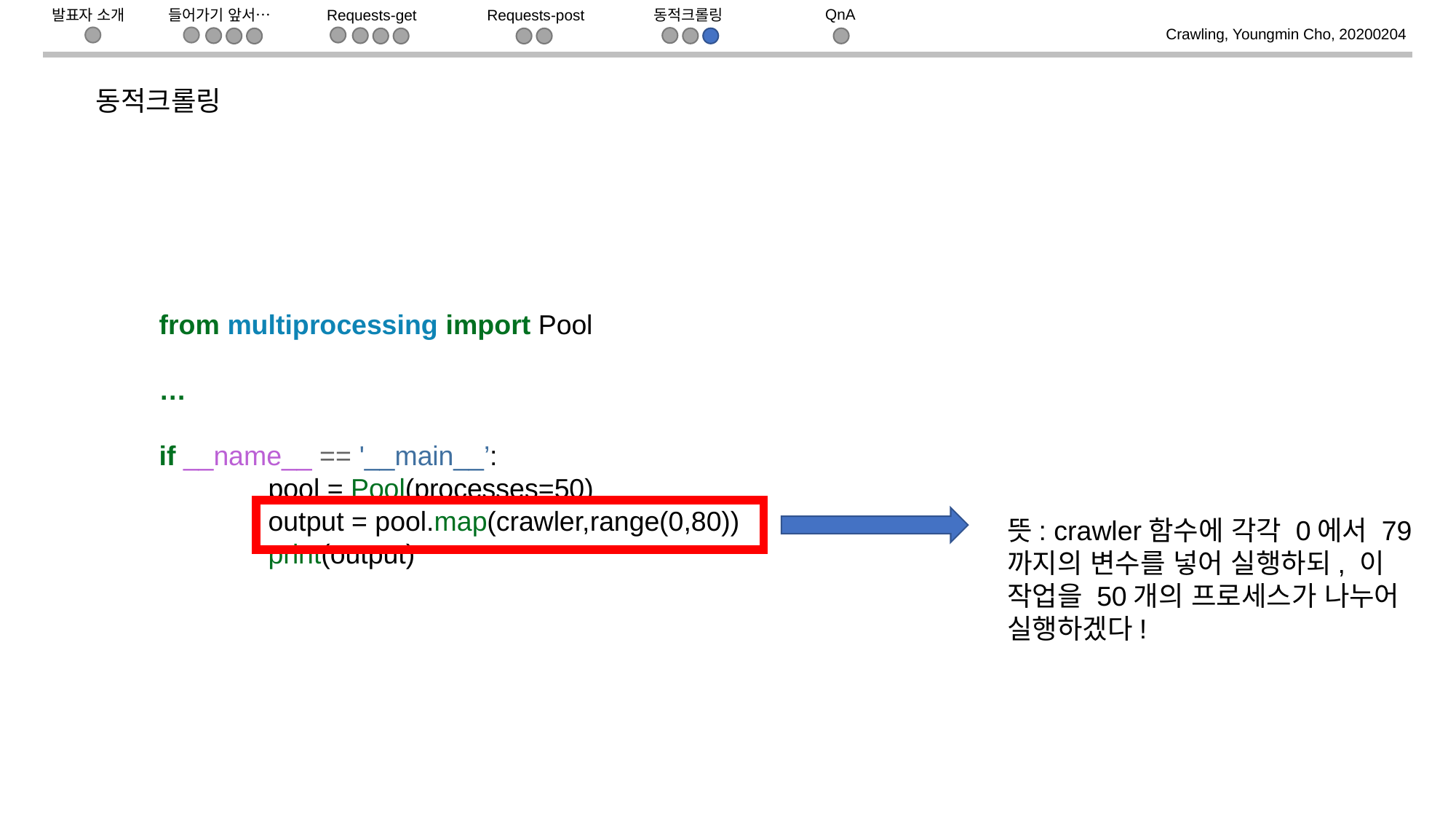

들어가기 앞서…
Requests-get
동적크롤링
QnA
Requests-post
발표자 소개
Crawling, Youngmin Cho, 20200204

동적크롤링
from multiprocessing import Pool

…

if __name__ == '__main__’:
	pool = Pool(processes=50)
	output = pool.map(crawler,range(0,80))
	print(output)

뜻: crawler함수에 각각 0에서 79까지의 변수를 넣어 실행하되, 이 작업을 50개의 프로세스가 나누어 실행하겠다!